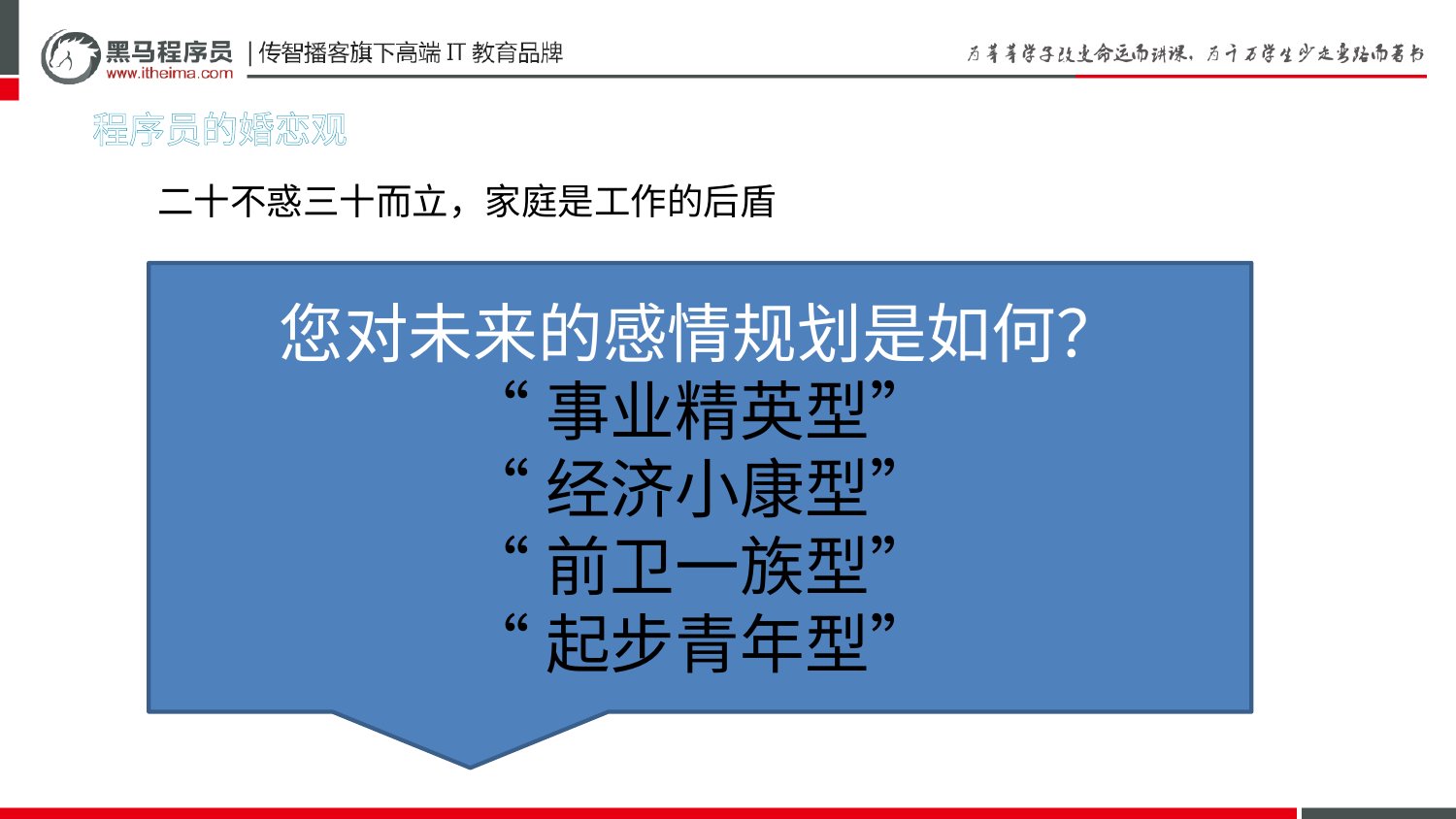

程序员的婚恋观
二十不惑三十而立，家庭是工作的后盾
您对未来的感情规划是如何？
“事业精英型”
“经济小康型”
“前卫一族型”
“起步青年型”